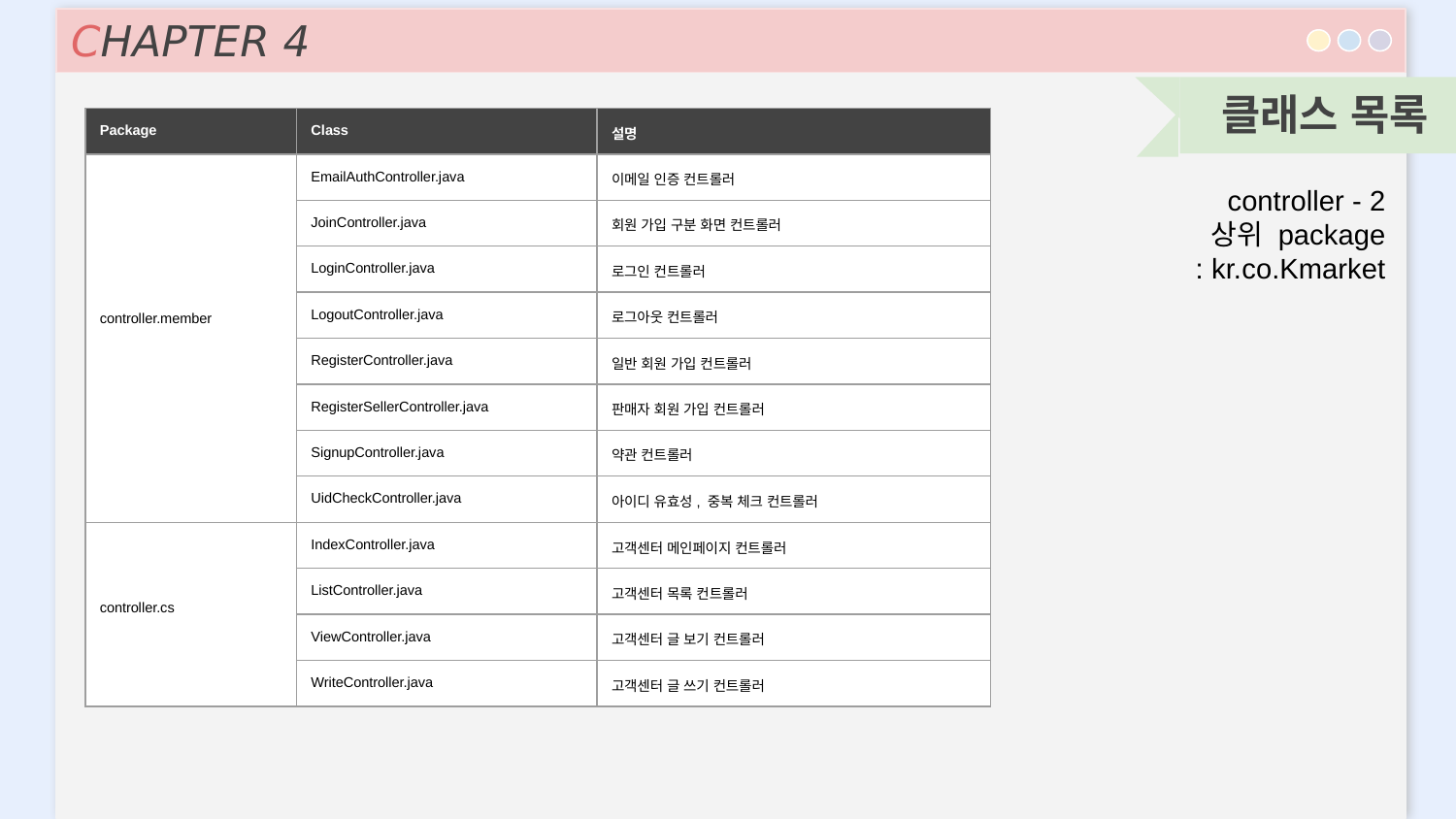

CHAPTER 4

클래스 목록

| Package | Class | 설명 |
| --- | --- | --- |
| controller.member | EmailAuthController.java | 이메일 인증 컨트롤러 |
|  | JoinController.java | 회원 가입 구분 화면 컨트롤러 |
|  | LoginController.java | 로그인 컨트롤러 |
|  | LogoutController.java | 로그아웃 컨트롤러 |
|  | RegisterController.java | 일반 회원 가입 컨트롤러 |
|  | RegisterSellerController.java | 판매자 회원 가입 컨트롤러 |
|  | SignupController.java | 약관 컨트롤러 |
|  | UidCheckController.java | 아이디 유효성, 중복 체크 컨트롤러 |
| controller.cs | IndexController.java | 고객센터 메인페이지 컨트롤러 |
|  | ListController.java | 고객센터 목록 컨트롤러 |
|  | ViewController.java | 고객센터 글 보기 컨트롤러 |
|  | WriteController.java | 고객센터 글 쓰기 컨트롤러 |
controller - 2
상위 package
: kr.co.Kmarket